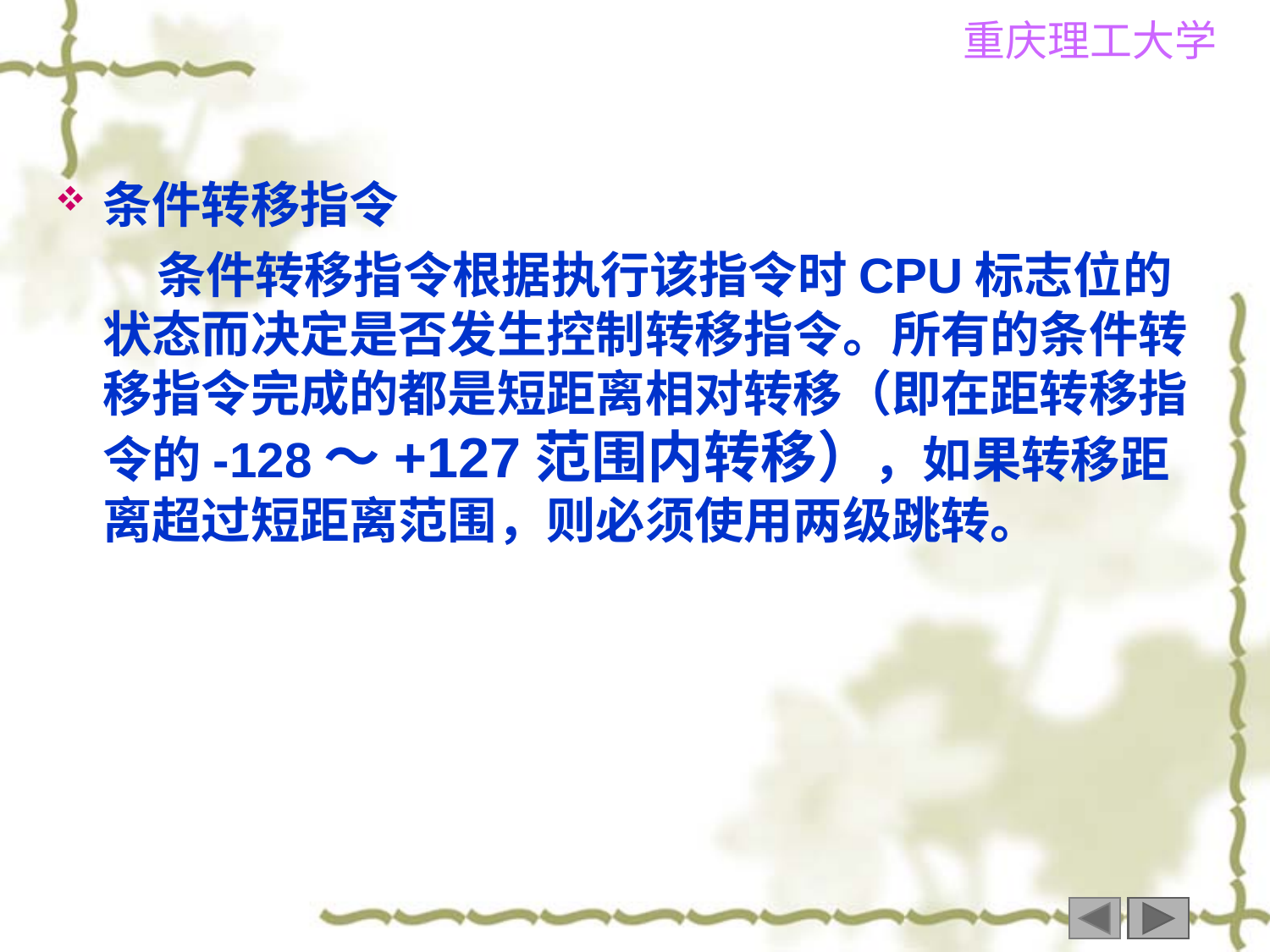

条件转移指令
        条件转移指令根据执行该指令时CPU标志位的状态而决定是否发生控制转移指令。所有的条件转移指令完成的都是短距离相对转移（即在距转移指令的-128～+127范围内转移），如果转移距离超过短距离范围，则必须使用两级跳转。